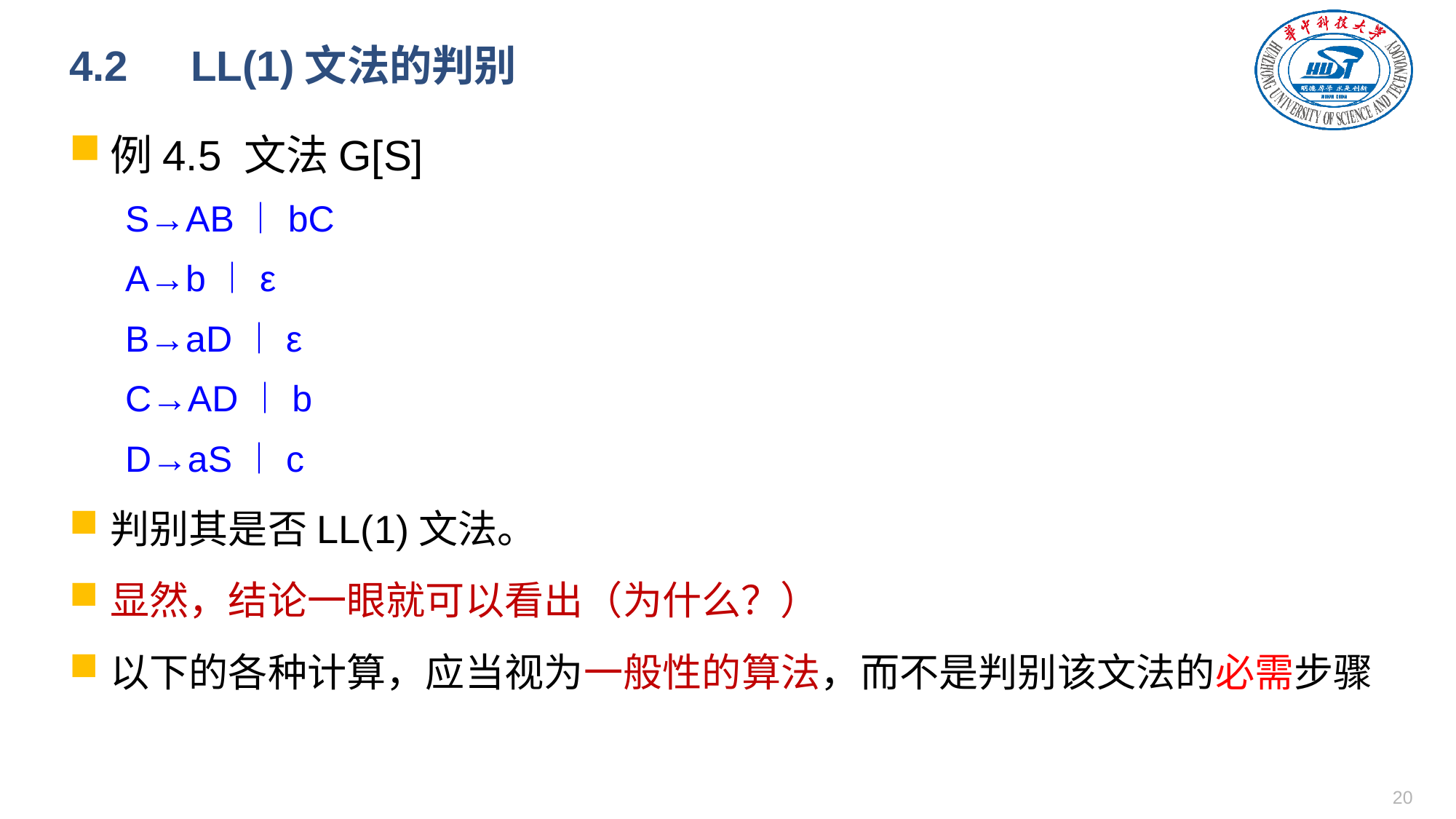

# 4.2　LL(1)文法的判别
例4.5 文法G[S]
S→AB︱bC
A→b︱ε
B→aD︱ε
C→AD︱b
D→aS︱c
判别其是否LL(1)文法。
显然，结论一眼就可以看出（为什么？）
以下的各种计算，应当视为一般性的算法，而不是判别该文法的必需步骤
20